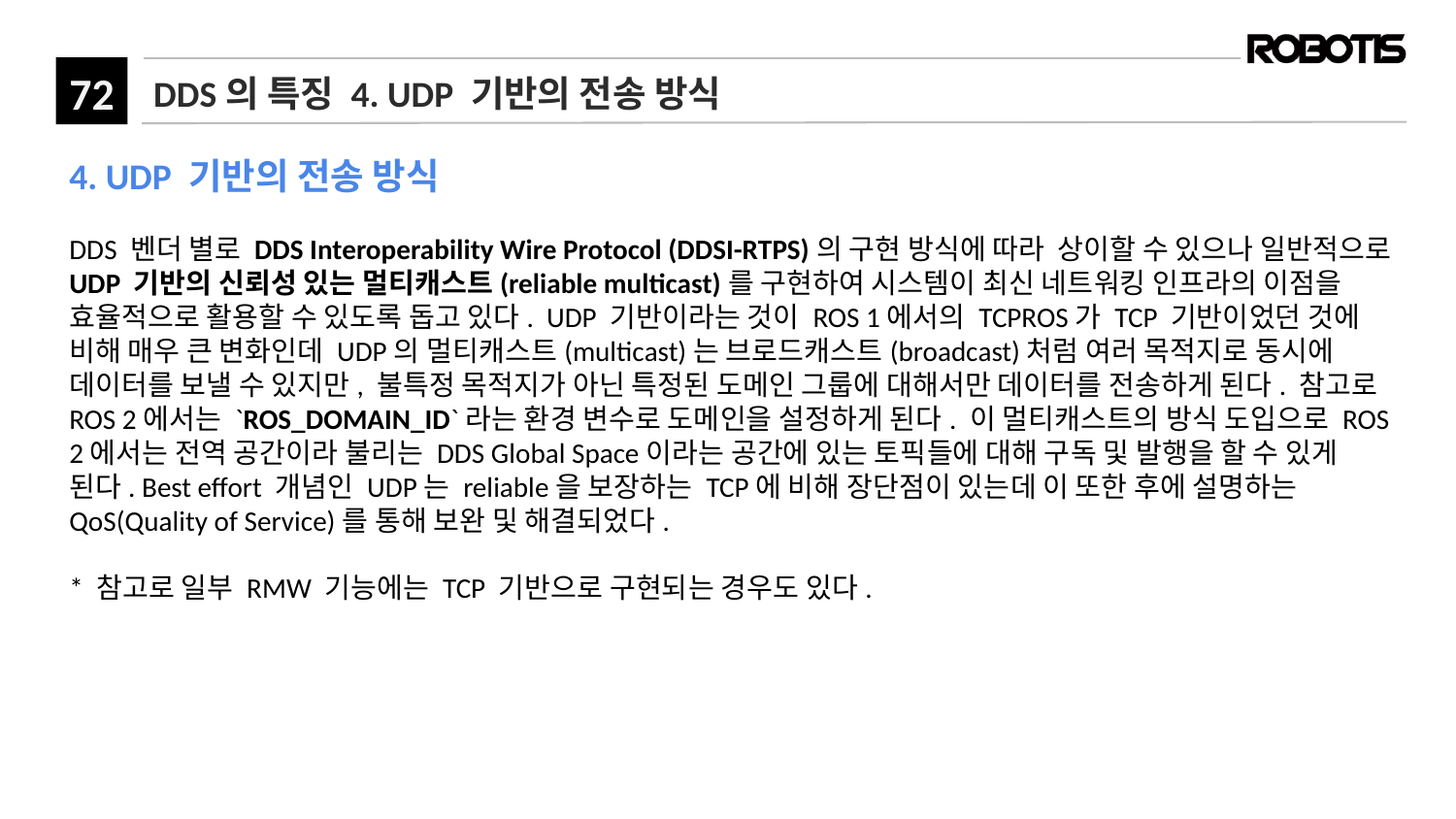

# DDS의 특징 4. UDP 기반의 전송 방식
4. UDP 기반의 전송 방식

DDS 벤더 별로 DDS Interoperability Wire Protocol (DDSI-RTPS)의 구현 방식에 따라  상이할 수 있으나 일반적으로 UDP 기반의 신뢰성 있는 멀티캐스트(reliable multicast)를 구현하여 시스템이 최신 네트워킹 인프라의 이점을 효율적으로 활용할 수 있도록 돕고 있다.  UDP 기반이라는 것이 ROS 1에서의 TCPROS가 TCP 기반이었던 것에 비해 매우 큰 변화인데 UDP의 멀티캐스트(multicast)는 브로드캐스트(broadcast)처럼 여러 목적지로 동시에 데이터를 보낼 수 있지만, 불특정 목적지가 아닌 특정된 도메인 그룹에 대해서만 데이터를 전송하게 된다. 참고로 ROS 2에서는 `ROS_DOMAIN_ID`라는 환경 변수로 도메인을 설정하게 된다. 이 멀티캐스트의 방식 도입으로 ROS 2에서는 전역 공간이라 불리는 DDS Global Space이라는 공간에 있는 토픽들에 대해 구독 및 발행을 할 수 있게 된다. Best effort 개념인 UDP는 reliable을 보장하는 TCP에 비해 장단점이 있는데 이 또한 후에 설명하는 QoS(Quality of Service)를 통해 보완 및 해결되었다.

​* 참고로 일부 RMW 기능에는 TCP 기반으로 구현되는 경우도 있다.